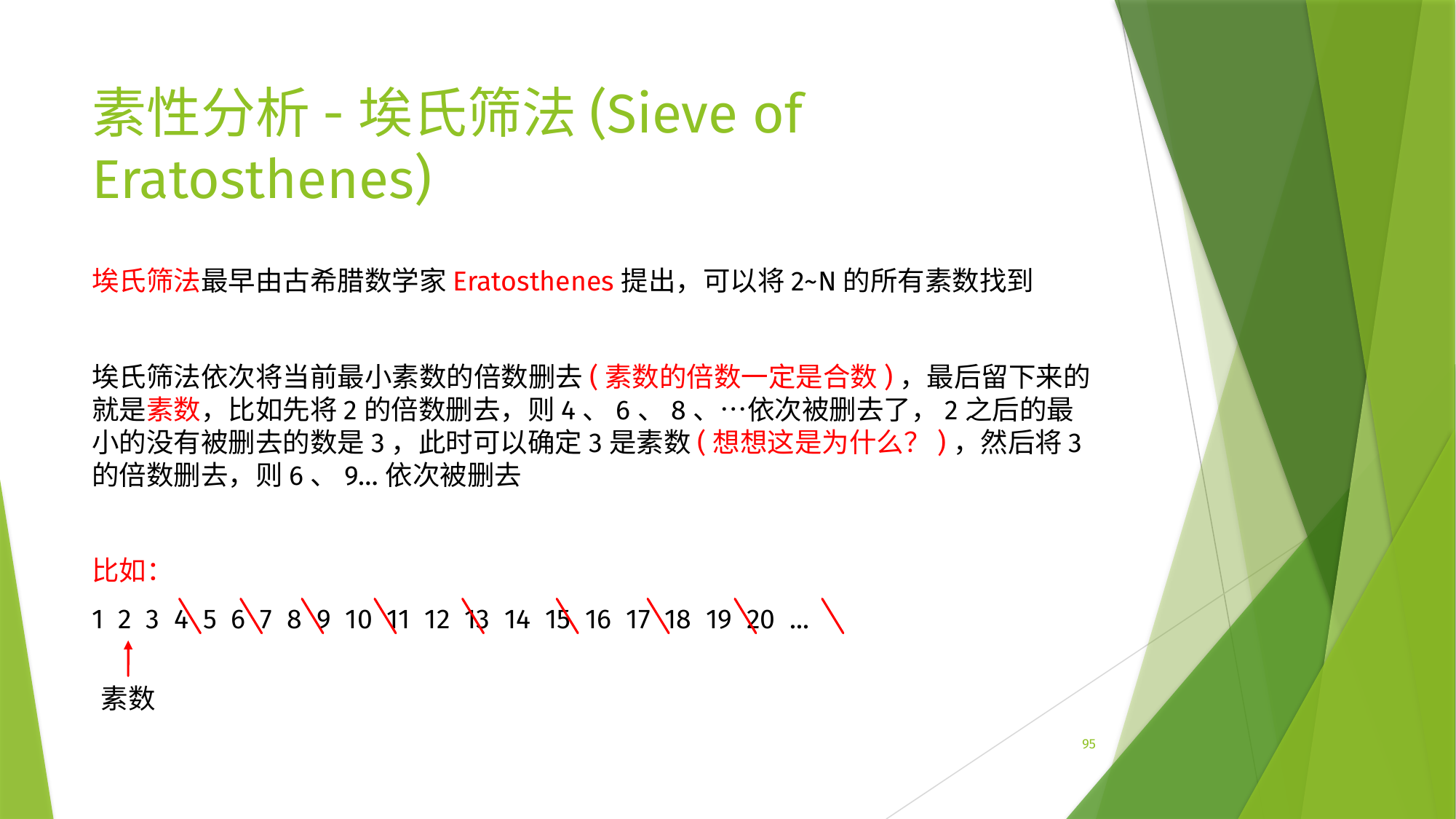

# 素性分析-埃氏筛法(Sieve of Eratosthenes)
埃氏筛法最早由古希腊数学家Eratosthenes提出，可以将2~N的所有素数找到

埃氏筛法依次将当前最小素数的倍数删去(素数的倍数一定是合数)，最后留下来的就是素数，比如先将2的倍数删去，则4、6、8、…依次被删去了，2之后的最小的没有被删去的数是3，此时可以确定3是素数(想想这是为什么？)，然后将3的倍数删去，则6、9…依次被删去

比如：
1  2  3  4  5  6  7  8  9  10  11  12  13  14  15  16  17  18  19  20  ...
素数
95